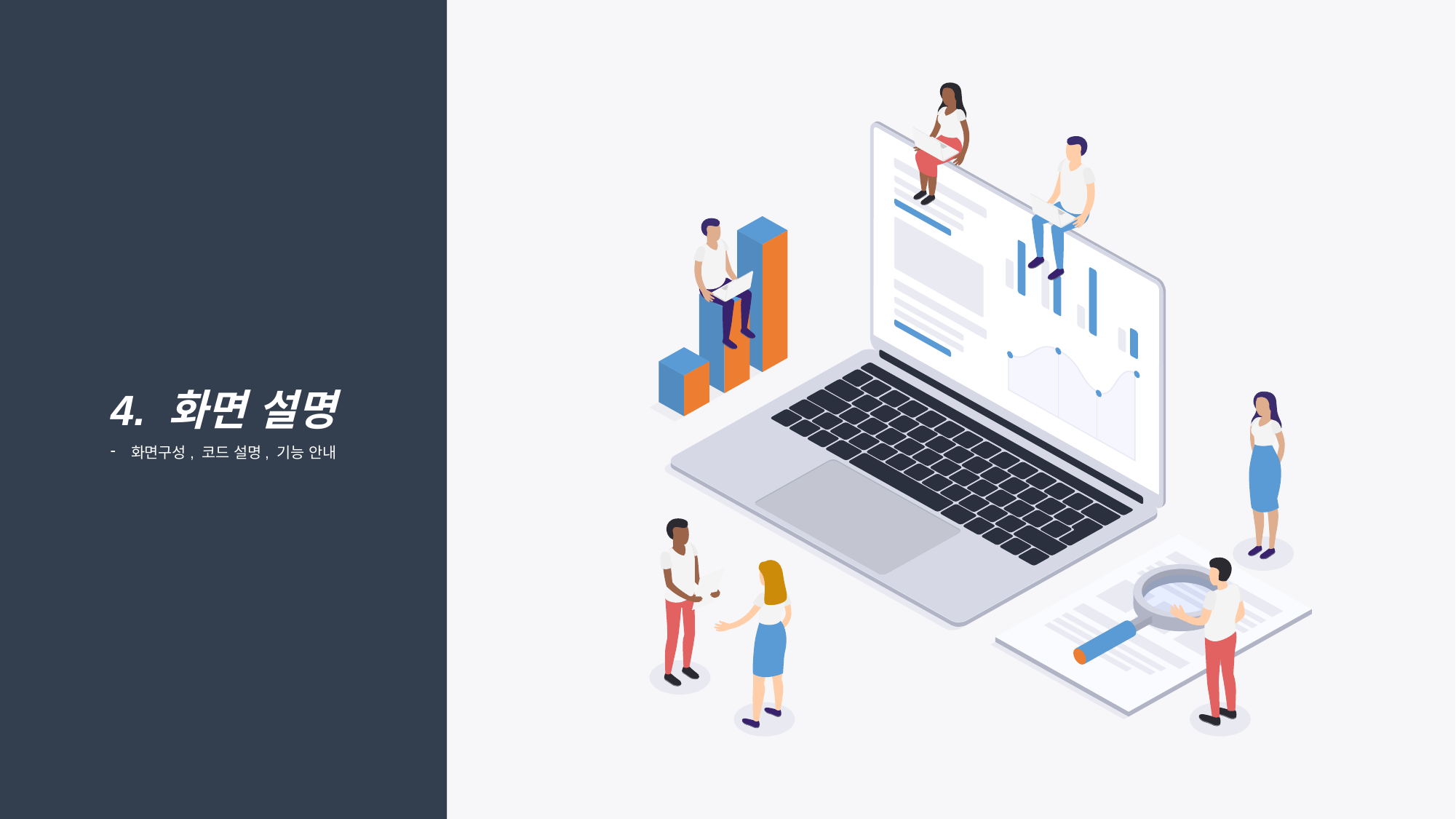

4. 화면 설명
화면구성, 코드 설명, 기능 안내